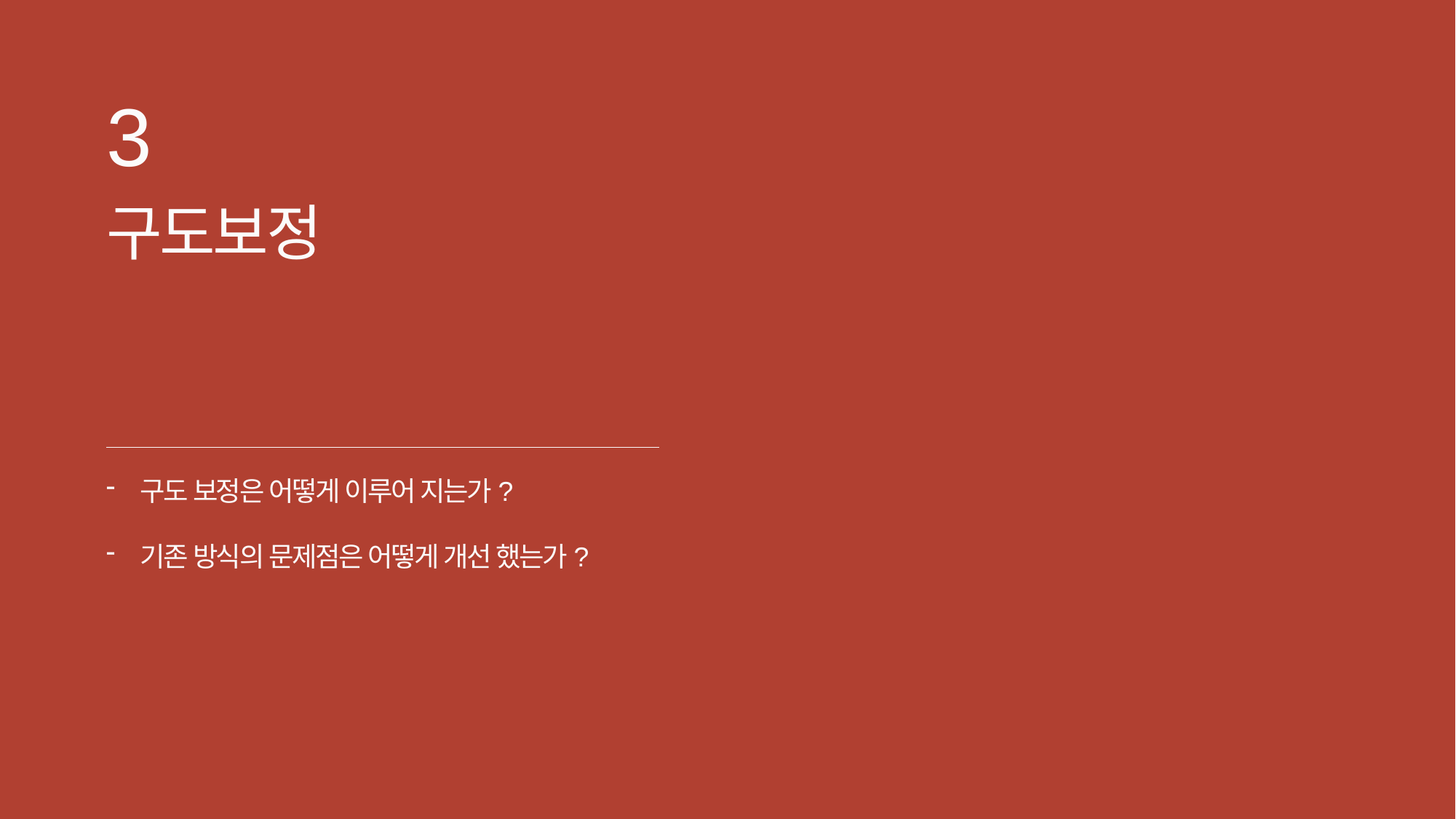

3
구도보정
구도 보정은 어떻게 이루어 지는가?

기존 방식의 문제점은 어떻게 개선 했는가?